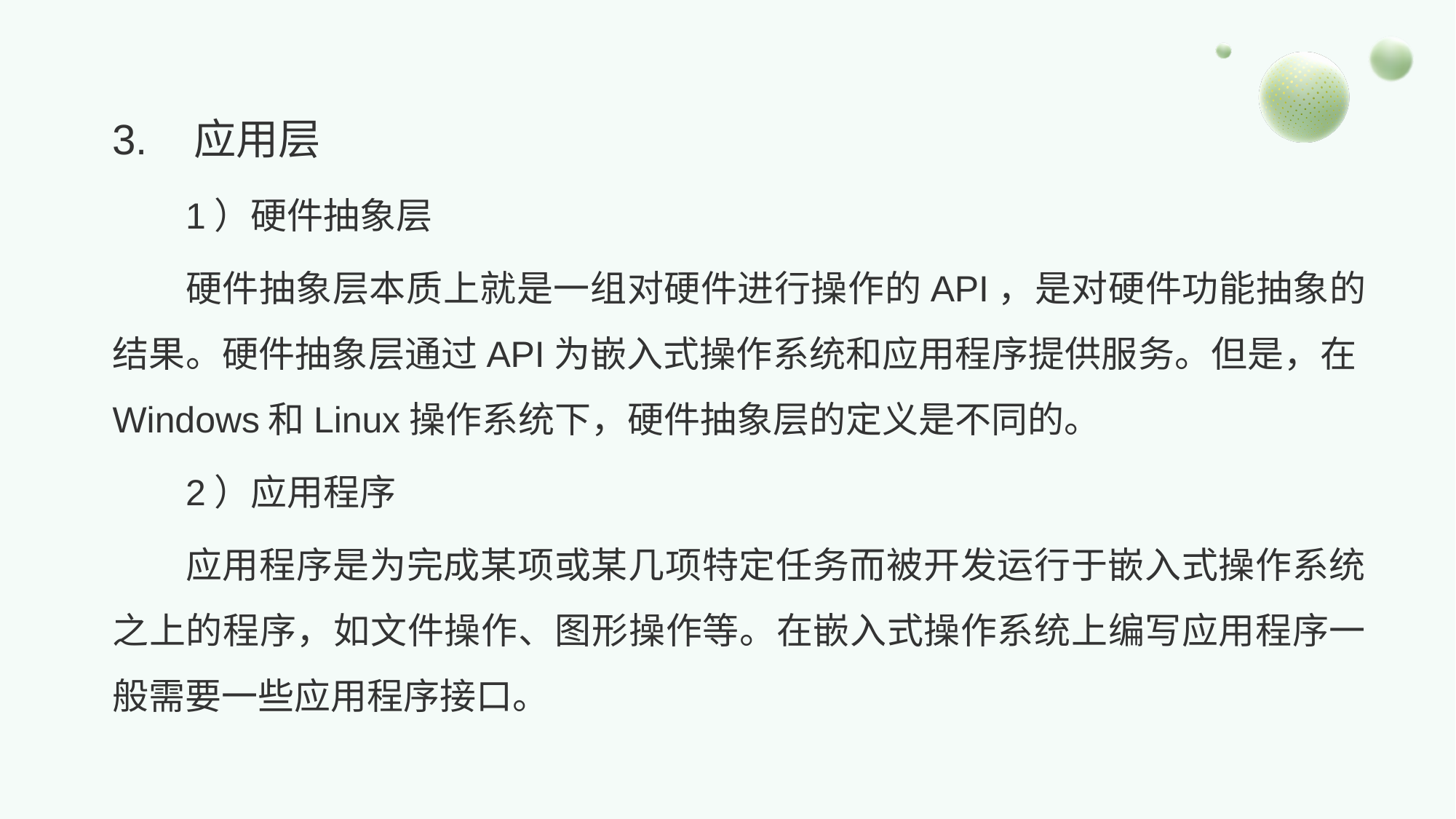

3.   应用层
1）硬件抽象层
硬件抽象层本质上就是一组对硬件进行操作的API，是对硬件功能抽象的结果。硬件抽象层通过API为嵌入式操作系统和应用程序提供服务。但是，在Windows和Linux操作系统下，硬件抽象层的定义是不同的。
2）应用程序
应用程序是为完成某项或某几项特定任务而被开发运行于嵌入式操作系统之上的程序，如文件操作、图形操作等。在嵌入式操作系统上编写应用程序一般需要一些应用程序接口。